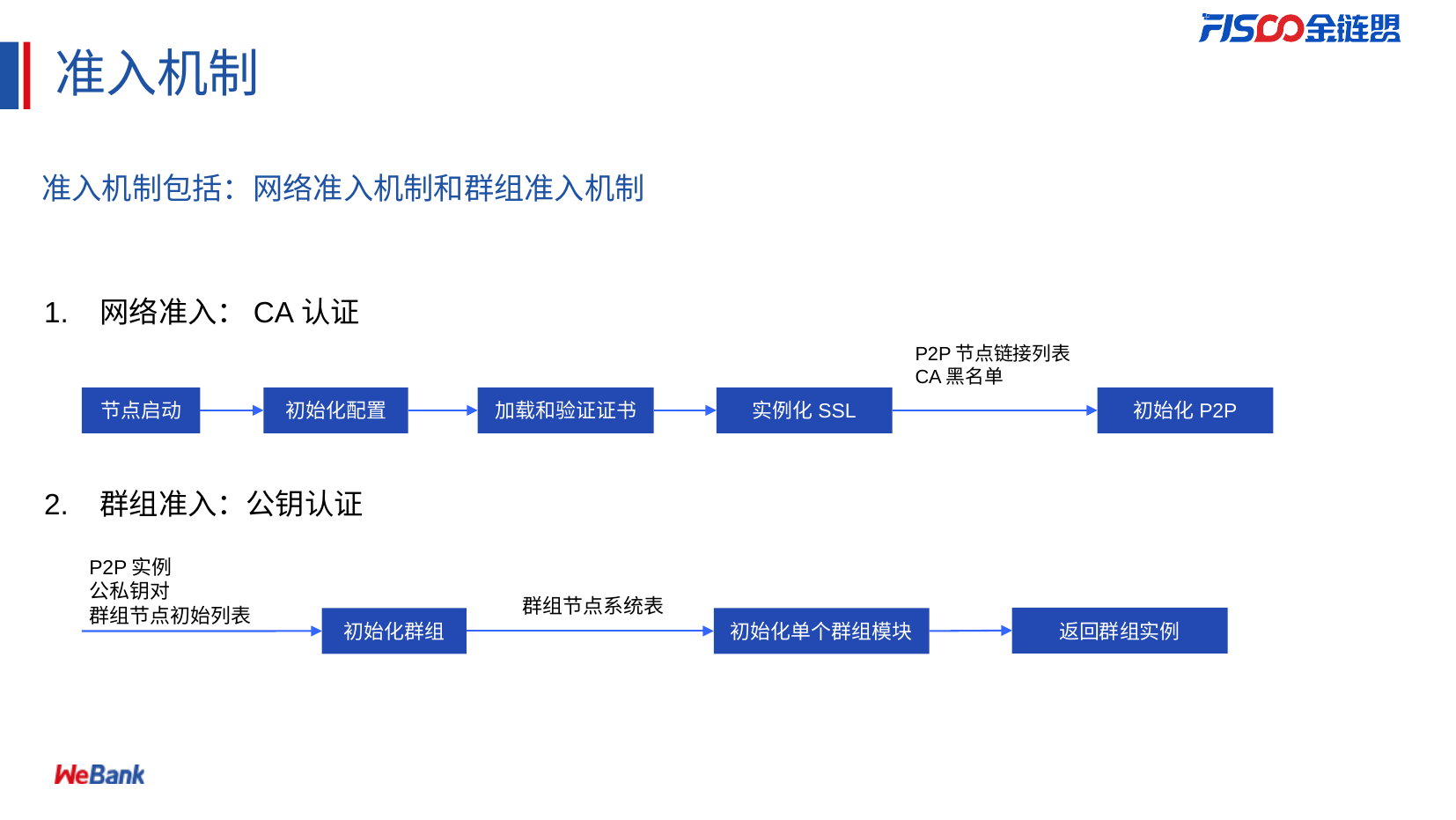

# 准入机制
准入机制包括：网络准入机制和群组准入机制
1.   网络准入：CA认证
P2P节点链接列表
CA黑名单
节点启动
初始化配置
加载和验证证书
实例化SSL
初始化P2P
2.   群组准入：公钥认证
P2P实例
公私钥对
群组节点初始列表
群组节点系统表
返回群组实例
初始化群组
初始化单个群组模块